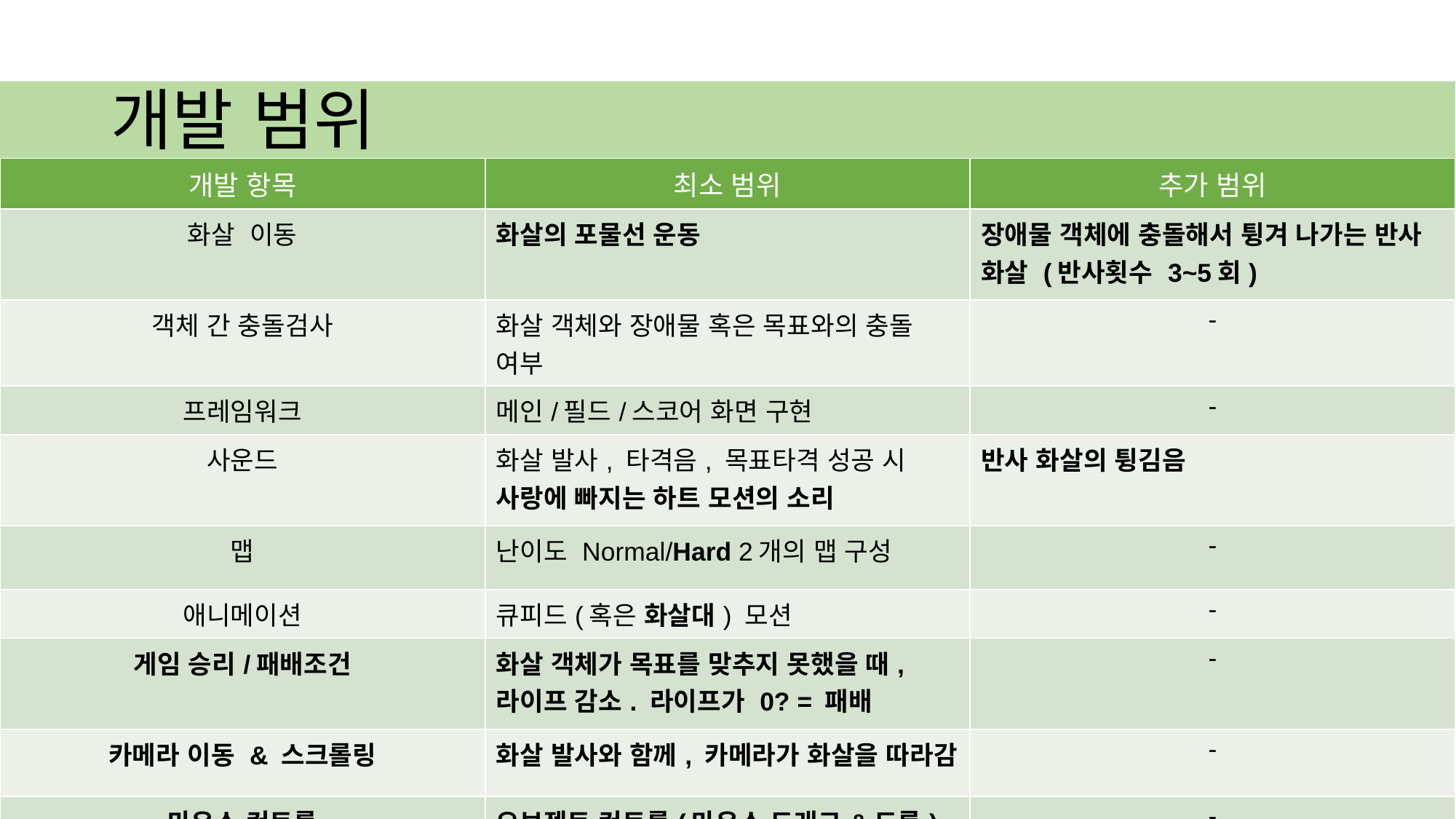

# 개발 범위

| 개발 항목 | 최소 범위 | 추가 범위 |
| --- | --- | --- |
| 화살 이동 | 화살의 포물선 운동 | 장애물 객체에 충돌해서 튕겨 나가는 반사 화살 (반사횟수 3~5회) |
| 객체 간 충돌검사 | 화살 객체와 장애물 혹은 목표와의 충돌 여부 | - |
| 프레임워크 | 메인/필드/스코어 화면 구현 | - |
| 사운드 | 화살 발사, 타격음, 목표타격 성공 시 사랑에 빠지는 하트 모션의 소리 | 반사 화살의 튕김음 |
| 맵 | 난이도 Normal/Hard 2개의 맵 구성 | - |
| 애니메이션 | 큐피드(혹은 화살대) 모션 | - |
| 게임 승리/패배조건 | 화살 객체가 목표를 맞추지 못했을 때, 라이프 감소. 라이프가 0? = 패배 | - |
| 카메라 이동 & 스크롤링 | 화살 발사와 함께, 카메라가 화살을 따라감 | - |
| 마우스 컨트롤 | 오브젝트 컨트롤(마우스 드래그&드롭) | - |